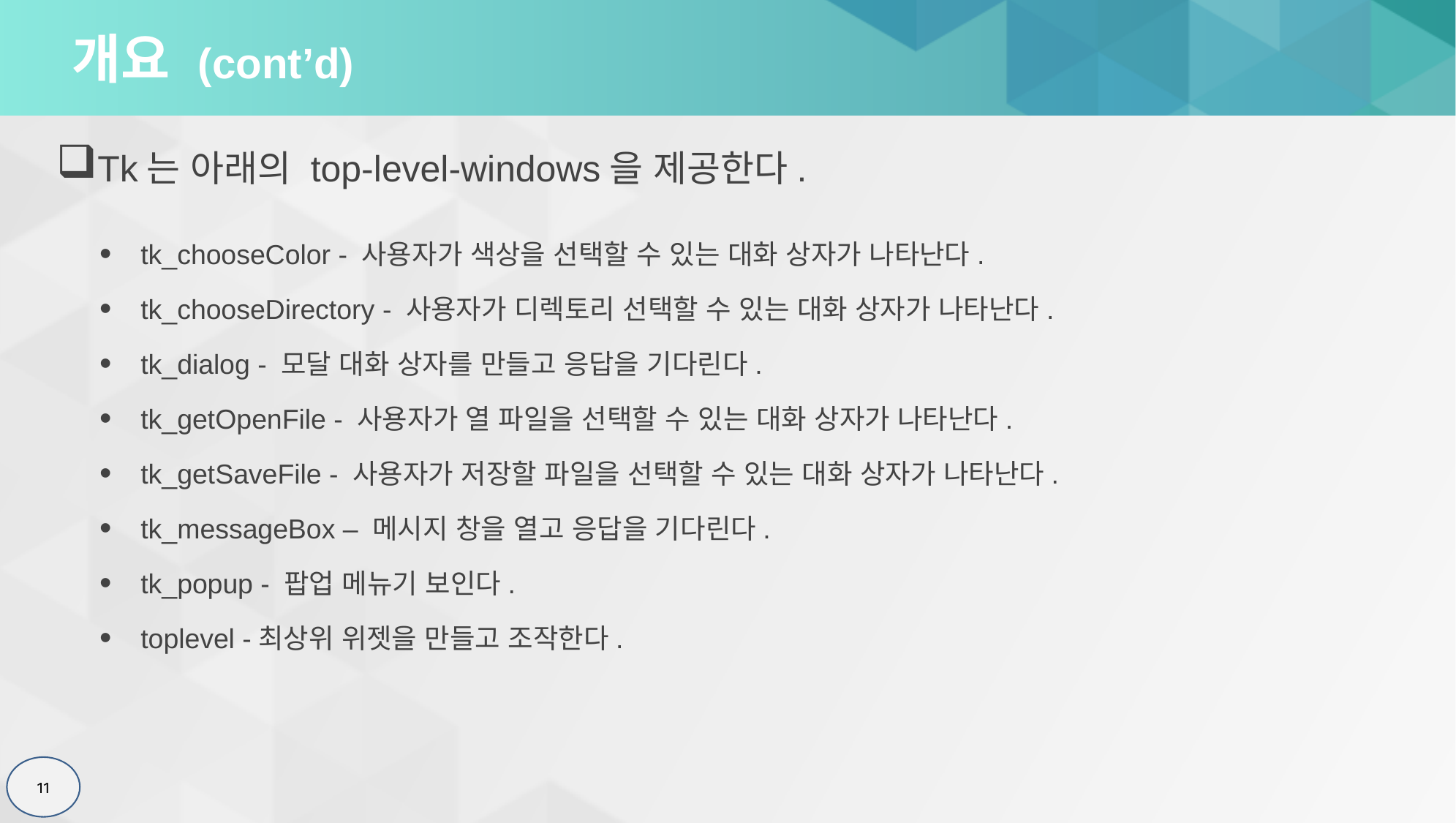

# 개요 (cont’d)
Tk는 아래의 top-level-windows을 제공한다.

tk_chooseColor - 사용자가 색상을 선택할 수 있는 대화 상자가 나타난다.
tk_chooseDirectory - 사용자가 디렉토리 선택할 수 있는 대화 상자가 나타난다.
tk_dialog - 모달 대화 상자를 만들고 응답을 기다린다.
tk_getOpenFile - 사용자가 열 파일을 선택할 수 있는 대화 상자가 나타난다.
tk_getSaveFile - 사용자가 저장할 파일을 선택할 수 있는 대화 상자가 나타난다.
tk_messageBox – 메시지 창을 열고 응답을 기다린다.
tk_popup - 팝업 메뉴기 보인다.
toplevel -최상위 위젯을 만들고 조작한다.